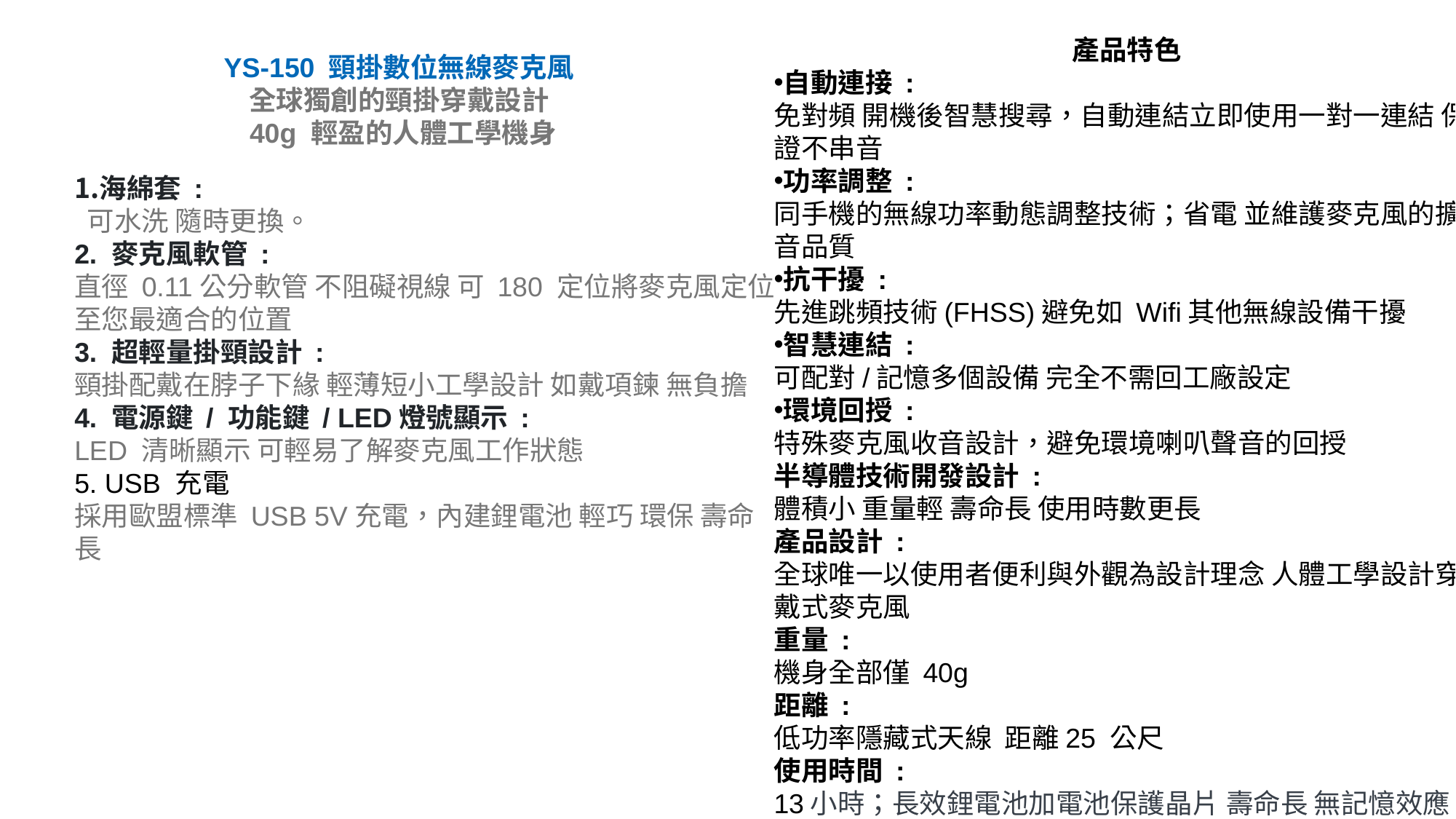

產品特色
自動連接 :
免對頻 開機後智慧搜尋，自動連結立即使用一對一連結 保證不串音
功率調整 :
同手機的無線功率動態調整技術；省電 並維護麥克風的擴音品質
抗干擾 :
先進跳頻技術(FHSS)避免如 Wifi其他無線設備干擾
智慧連結 :
可配對/記憶多個設備 完全不需回工廠設定
環境回授 :
特殊麥克風收音設計，避免環境喇叭聲音的回授
半導體技術開發設計 :
體積小 重量輕 壽命長 使用時數更長
產品設計 :
全球唯一以使用者便利與外觀為設計理念 人體工學設計穿戴式麥克風
重量 :
機身全部僅 40g
距離 :
低功率隱藏式天線  距離25 公尺
使用時間 :
13小時；長效鋰電池加電池保護晶片 壽命長 無記憶效應
YS-150 頸掛數位無線麥克風
全球獨創的頸掛穿戴設計
 40g 輕盈的人體工學機身
海綿套 :
 可水洗 隨時更換。
2. 麥克風軟管 :
直徑 0.11公分軟管 不阻礙視線 可 180 定位將麥克風定位至您最適合的位置
3. 超輕量掛頸設計 :
頸掛配戴在脖子下緣 輕薄短小工學設計 如戴項鍊 無負擔
4. 電源鍵 / 功能鍵 / LED燈號顯示 :
LED 清晰顯示 可輕易了解麥克風工作狀態
5. USB 充電
採用歐盟標準 USB 5V充電，內建鋰電池 輕巧 環保 壽命長